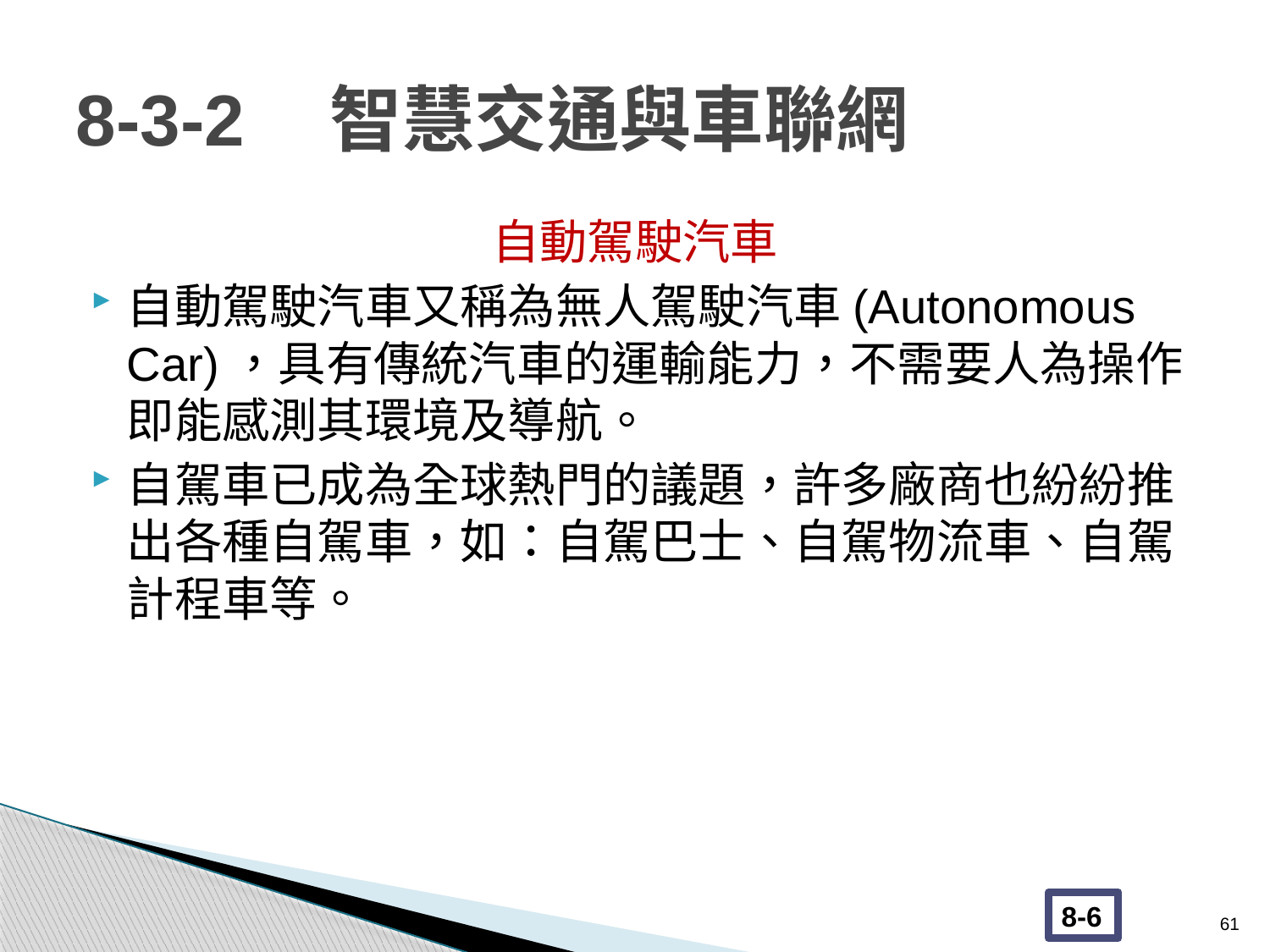

# 8-3-2	智慧交通與車聯網
自動駕駛汽車
自動駕駛汽車又稱為無人駕駛汽車(Autonomous Car)，具有傳統汽車的運輸能力，不需要人為操作即能感測其環境及導航。
自駕車已成為全球熱門的議題，許多廠商也紛紛推出各種自駕車，如：自駕巴士、自駕物流車、自駕計程車等。
61